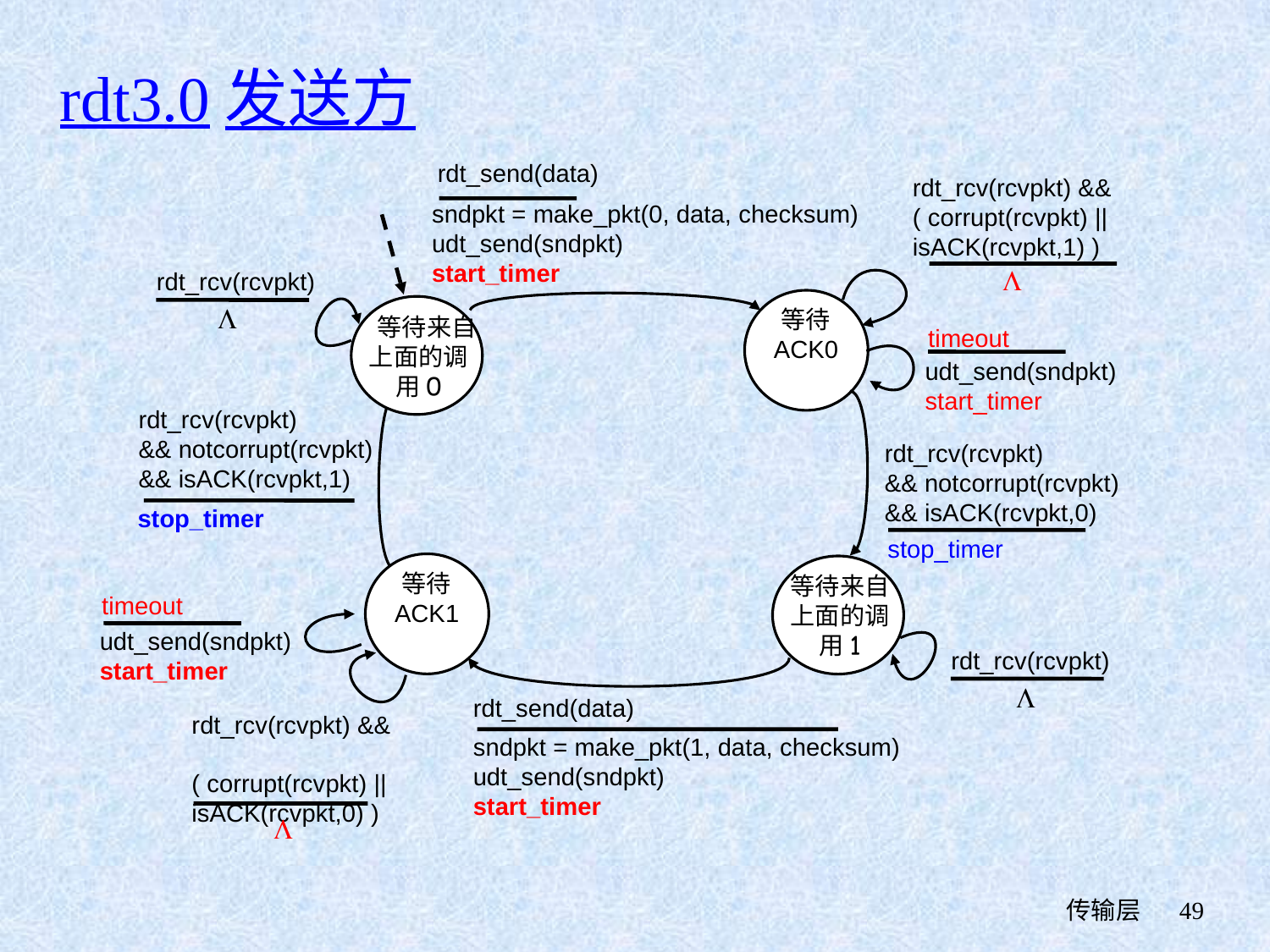

# rdt3.0发送方
rdt_send(data)
rdt_rcv(rcvpkt) &&
( corrupt(rcvpkt) ||
isACK(rcvpkt,1) )
sndpkt = make_pkt(0, data, checksum)
udt_send(sndpkt)
start_timer

Λ
rdt_rcv(rcvpkt)

等待 ACK0
Λ

  等待来自
上面的调
用0

timeout

udt_send(sndpkt)
start_timer

rdt_rcv(rcvpkt)
&& notcorrupt(rcvpkt)
&& isACK(rcvpkt,1)
rdt_rcv(rcvpkt)
&& notcorrupt(rcvpkt)
&& isACK(rcvpkt,0)

stop_timer

stop_timer

等待 ACK1

等待来自
上面的调
用1

timeout

udt_send(sndpkt)
start_timer

rdt_rcv(rcvpkt)

Λ

rdt_send(data)
rdt_rcv(rcvpkt) &&
( corrupt(rcvpkt) ||
isACK(rcvpkt,0) )
sndpkt = make_pkt(1, data, checksum)
udt_send(sndpkt)
start_timer

Λ
 传输层
49